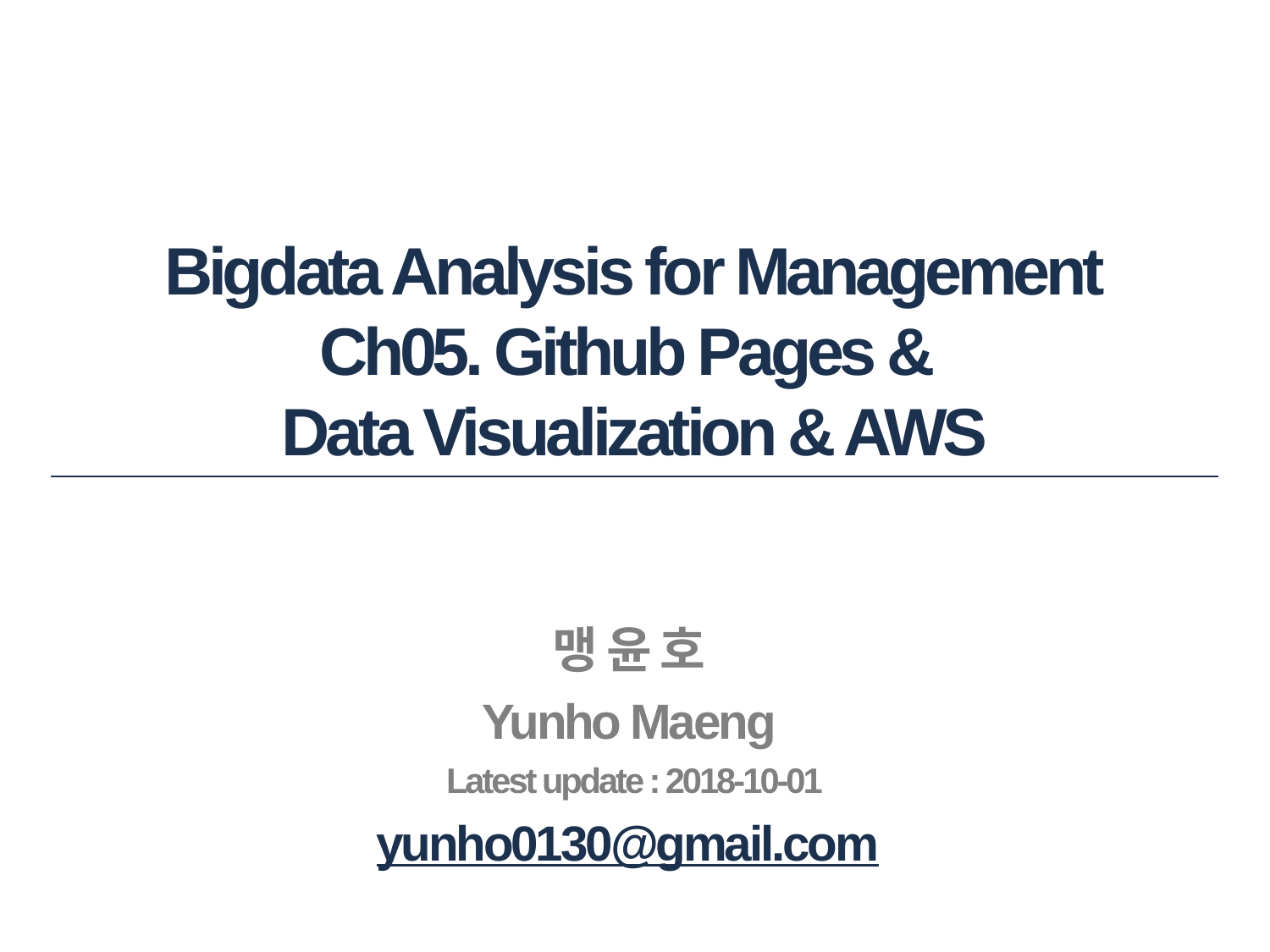

# Bigdata Analysis for Management Ch05. Github Pages & Data Visualization & AWS

맹 윤 호
Yunho Maeng
Latest update : 2018-10-01
yunho0130@gmail.com